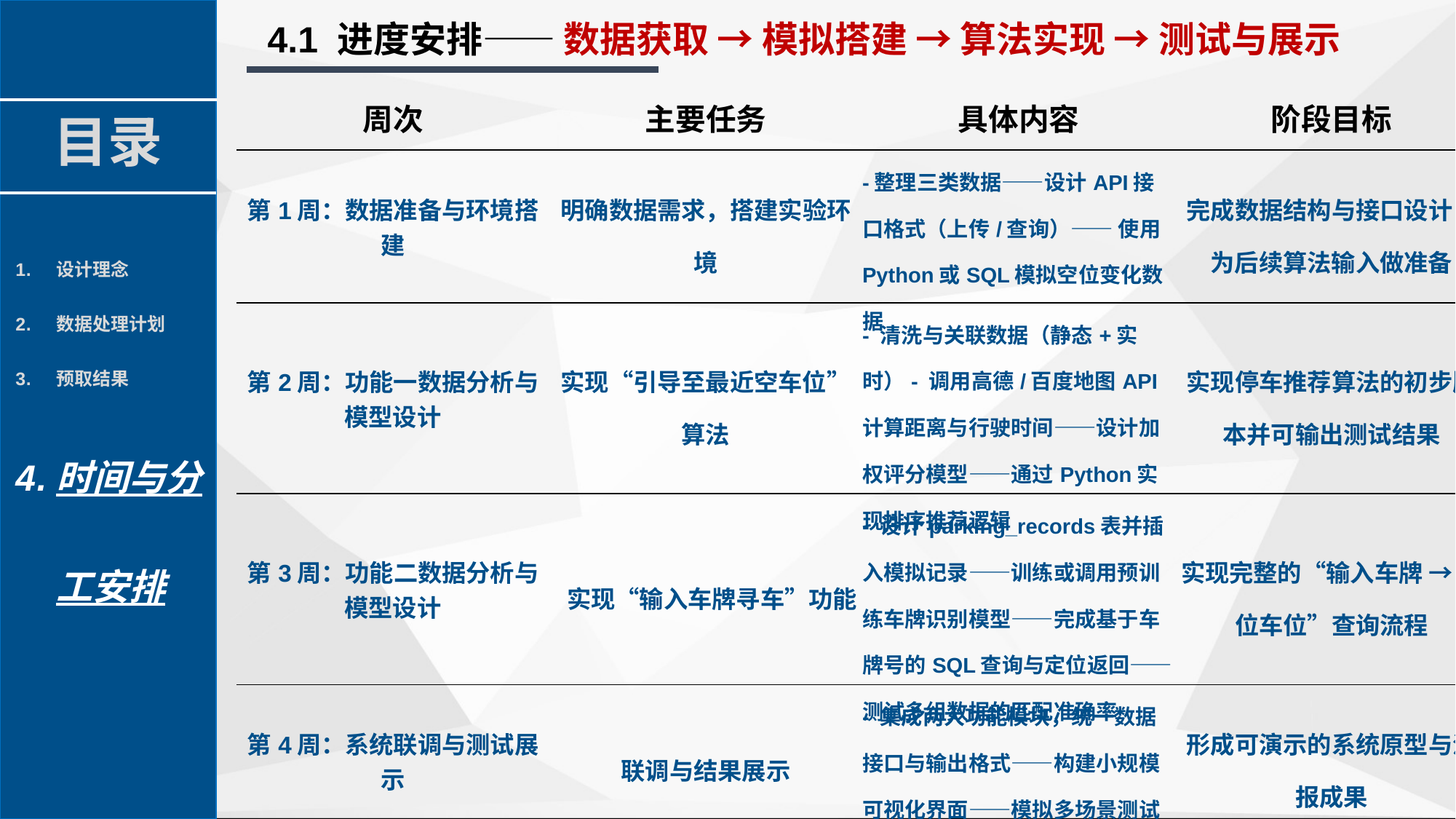

4.1 进度安排—— 数据获取 → 模拟搭建 → 算法实现 → 测试与展示

| 周次 | 主要任务 | 具体内容 | 阶段目标 |
| --- | --- | --- | --- |
| 第1周：数据准备与环境搭建 | 明确数据需求，搭建实验环境 | -整理三类数据——设计API接口格式（上传/查询）—— 使用Python或SQL模拟空位变化数据 | 完成数据结构与接口设计，为后续算法输入做准备 |
| 第2周：功能一数据分析与模型设计 | 实现“引导至最近空车位”算法 | - 清洗与关联数据（静态+实时）- 调用高德/百度地图API计算距离与行驶时间——设计加权评分模型——通过Python实现排序推荐逻辑 | 实现停车推荐算法的初步版本并可输出测试结果 |
| 第3周：功能二数据分析与模型设计 | 实现“输入车牌寻车”功能 | - 设计parking\_records表并插入模拟记录——训练或调用预训练车牌识别模型——完成基于车牌号的SQL查询与定位返回——测试多组数据的匹配准确率 | 实现完整的“输入车牌 → 定位车位”查询流程 |
| 第4周：系统联调与测试展示 | 联调与结果展示 | - 集成两大功能模块，统一数据接口与输出格式——构建小规模可视化界面——模拟多场景测试——准备汇报材料 | 形成可演示的系统原型与汇报成果 |
目录
设计理念
数据处理计划
预取结果
时间与分工安排